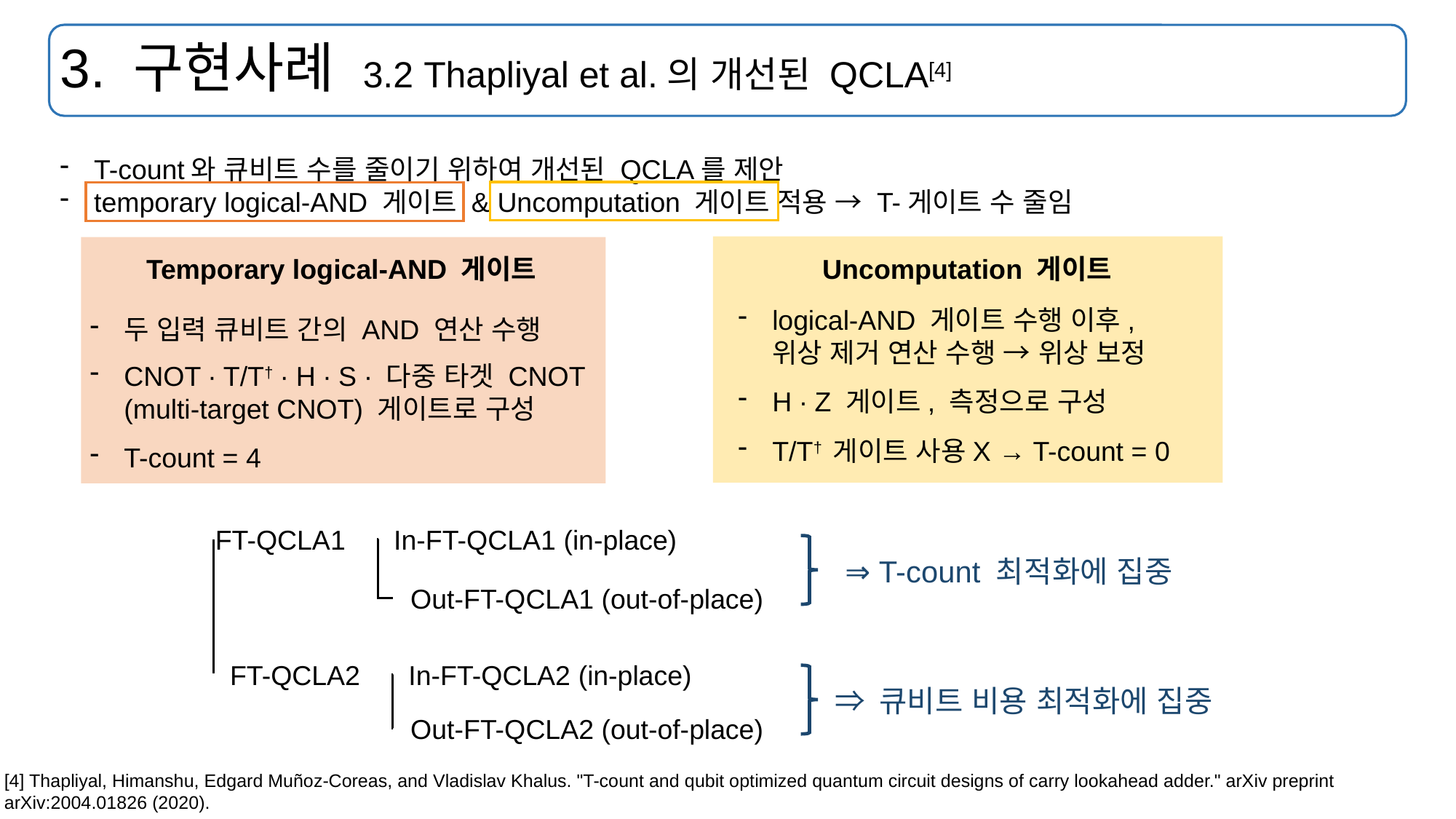

# 3. 구현사례 3.2 Thapliyal et al.의 개선된 QCLA[4]
T-count와 큐비트 수를 줄이기 위하여 개선된 QCLA를 제안
temporary logical-AND 게이트 & Uncomputation 게이트 적용 → T-게이트 수 줄임

Uncomputation 게이트
Temporary logical-AND 게이트
두 입력 큐비트 간의 AND 연산 수행

CNOT ∙ T/T† ∙ H ∙ S ∙ 다중 타겟 CNOT (multi-target CNOT) 게이트로 구성
T-count = 4
logical-AND 게이트 수행 이후,      위상 제거 연산 수행 → 위상 보정
H ∙ Z 게이트, 측정으로 구성
T/T† 게이트 사용X → T-count = 0
FT-QCLA1
In-FT-QCLA1 (in-place)

⇒ T-count 최적화에 집중
Out-FT-QCLA1 (out-of-place)
FT-QCLA2
In-FT-QCLA2 (in-place)

⇒ 큐비트 비용 최적화에 집중
Out-FT-QCLA2 (out-of-place)
[4] Thapliyal, Himanshu, Edgard Muñoz-Coreas, and Vladislav Khalus. "T-count and qubit optimized quantum circuit designs of carry lookahead adder." arXiv preprint arXiv:2004.01826 (2020).